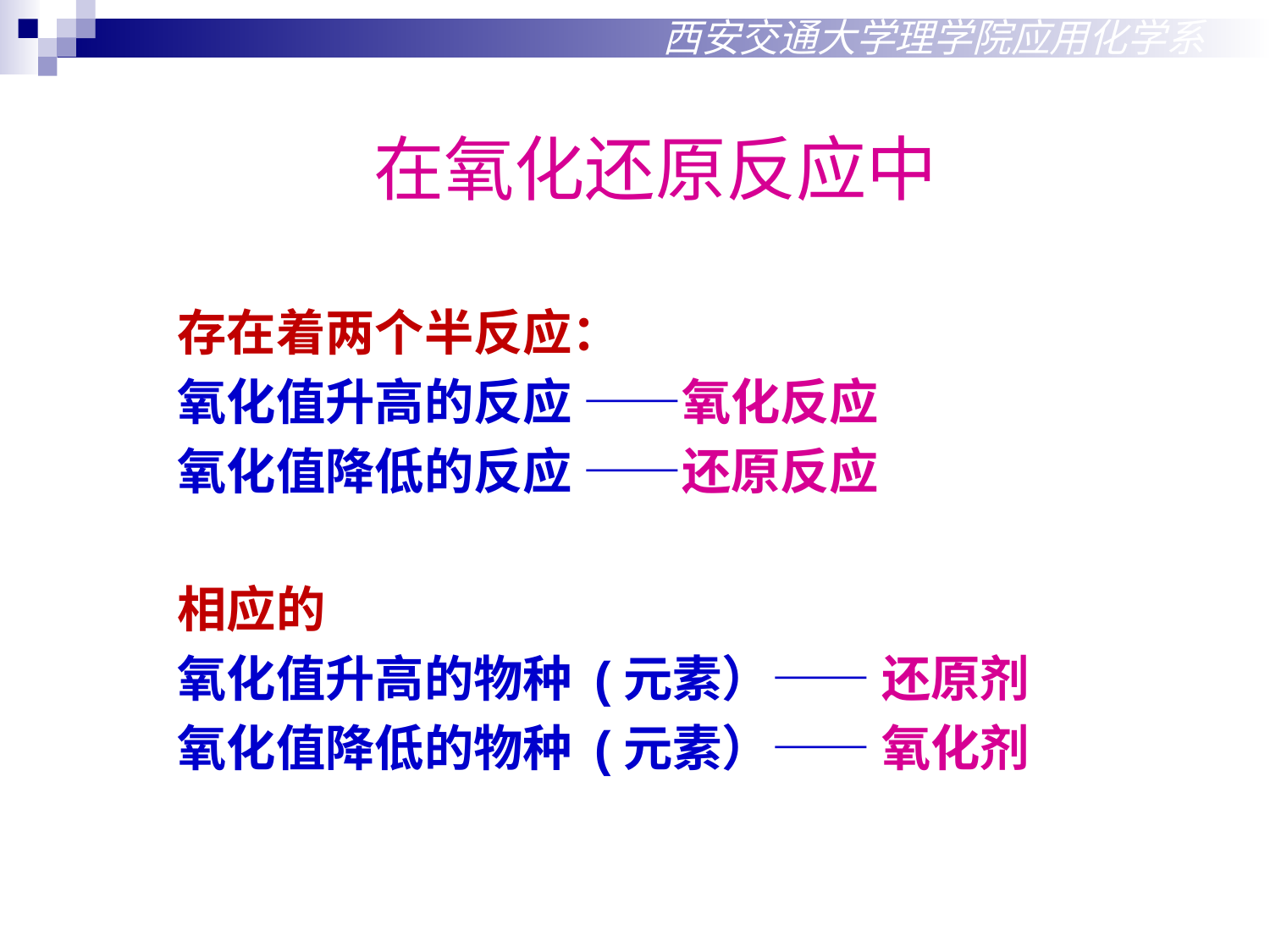

西安交通大学理学院应用化学系
在氧化还原反应中
存在着两个半反应：
氧化值升高的反应 ——氧化反应
氧化值降低的反应 ——还原反应

相应的
氧化值升高的物种 (元素）—— 还原剂
氧化值降低的物种 (元素）—— 氧化剂